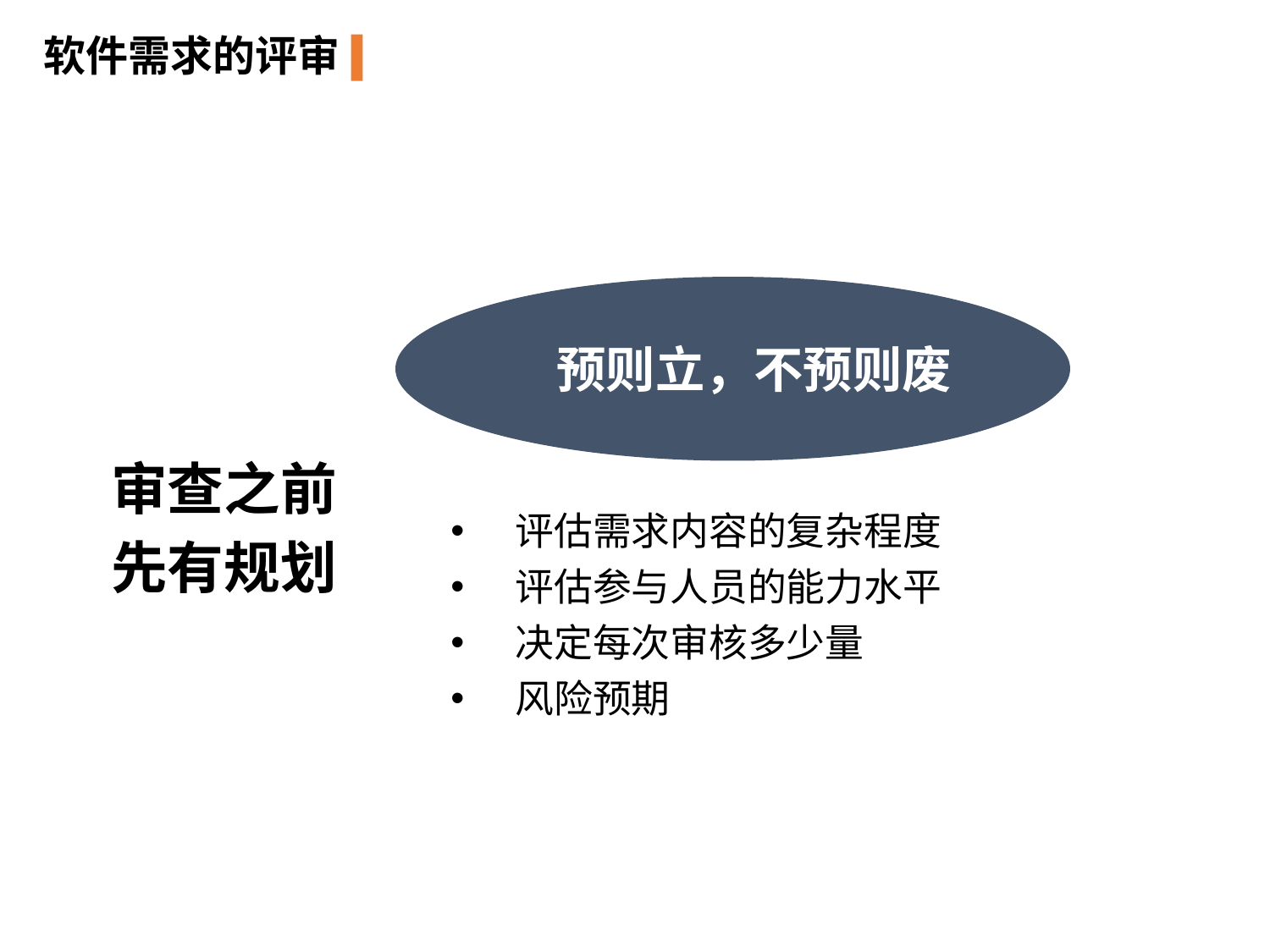

软件需求的评审

预则立，不预则废
审查之前
先有规划
评估需求内容的复杂程度
评估参与人员的能力水平
决定每次审核多少量
风险预期